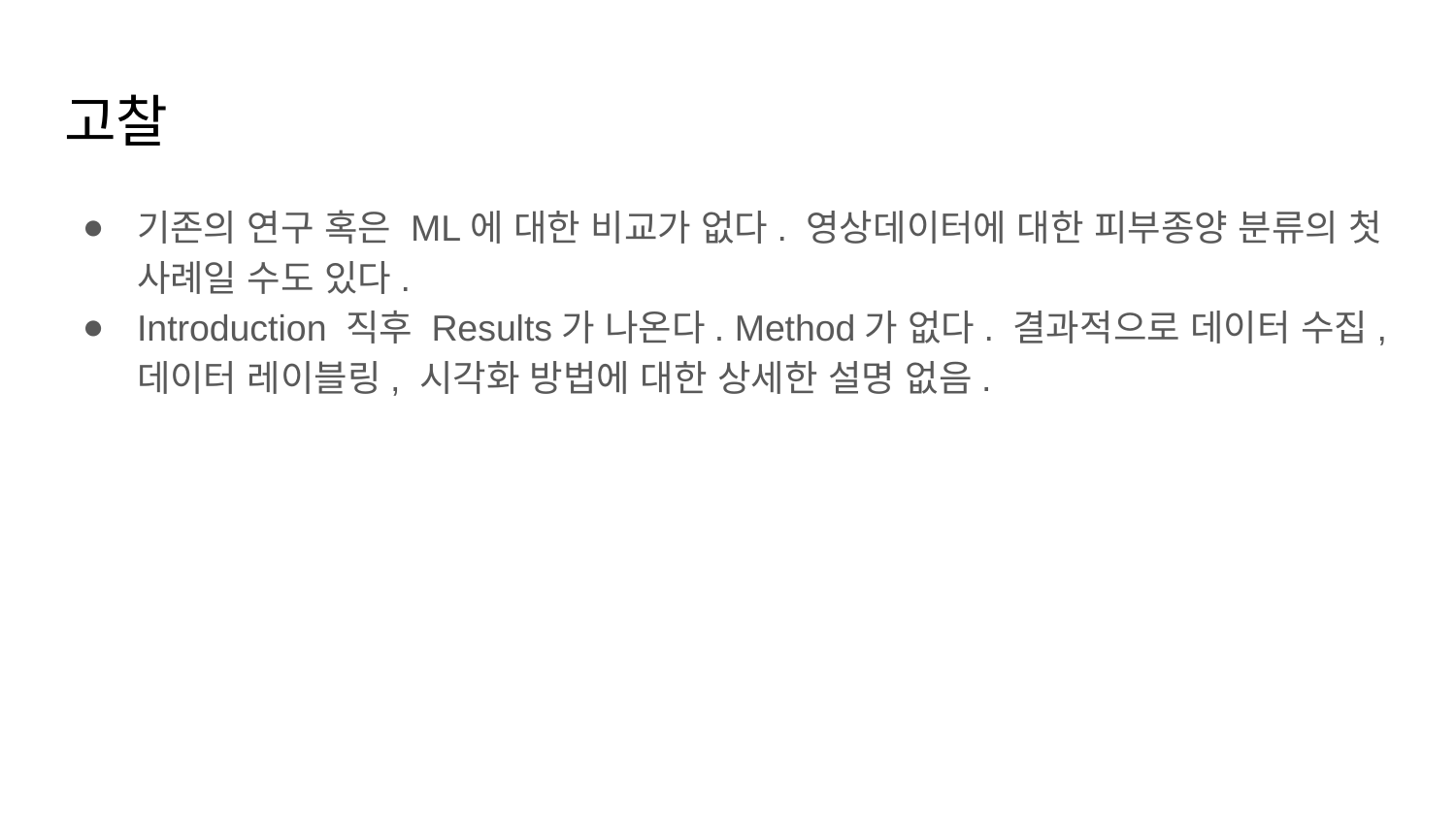

# 고찰
기존의 연구 혹은 ML에 대한 비교가 없다. 영상데이터에 대한 피부종양 분류의 첫 사례일 수도 있다.
Introduction 직후 Results가 나온다. Method가 없다. 결과적으로 데이터 수집, 데이터 레이블링, 시각화 방법에 대한 상세한 설명 없음.